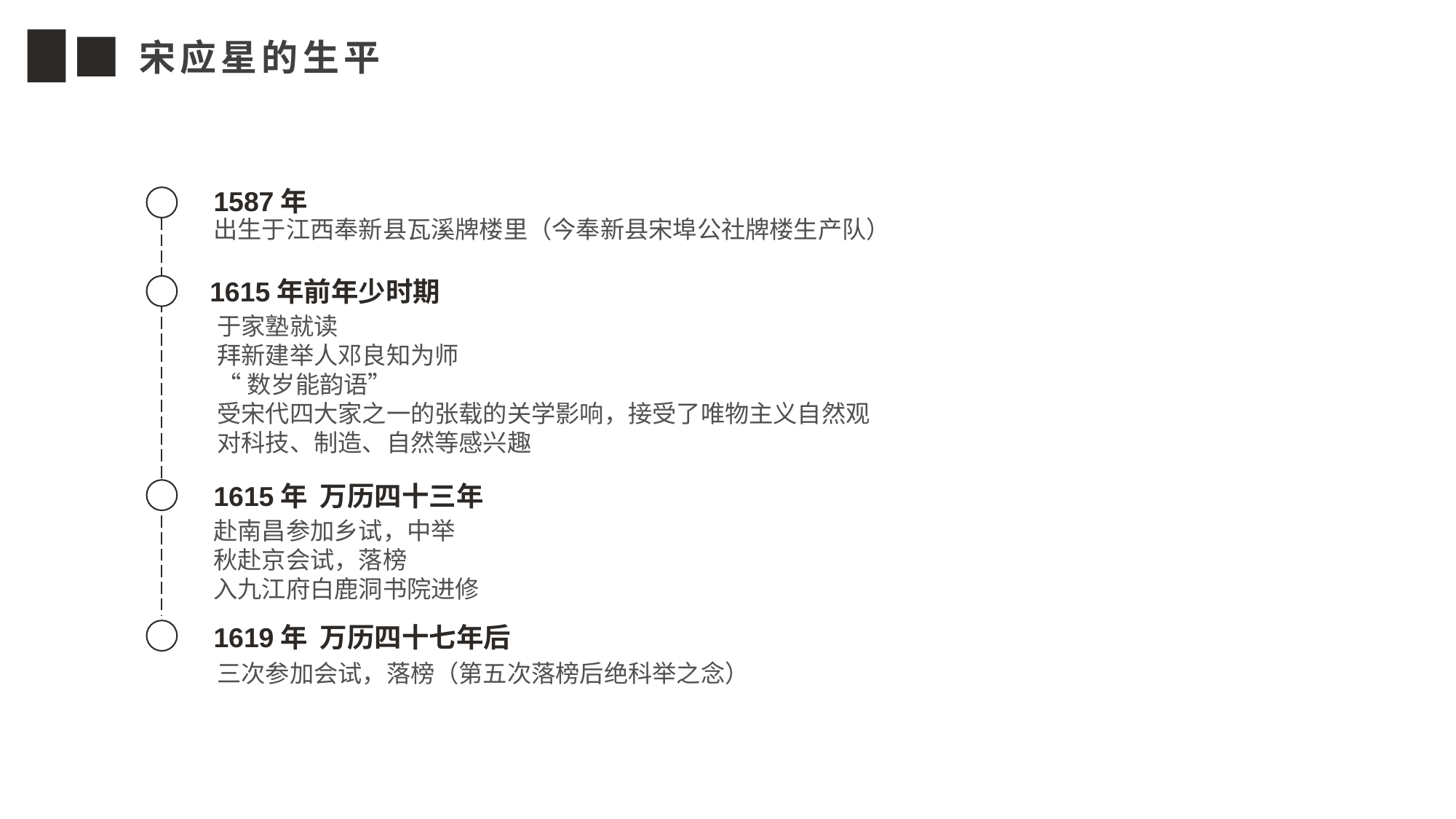

宋应星的生平

1587年

出生于江西奉新县瓦溪牌楼里（今奉新县宋埠公社牌楼生产队）
1615年前年少时期

于家塾就读
拜新建举人邓良知为师
“数岁能韵语”
受宋代四大家之一的张载的关学影响，接受了唯物主义自然观
对科技、制造、自然等感兴趣
1615年  万历四十三年

赴南昌参加乡试，中举
秋赴京会试，落榜
入九江府白鹿洞书院进修
1619年  万历四十七年后

三次参加会试，落榜（第五次落榜后绝科举之念）